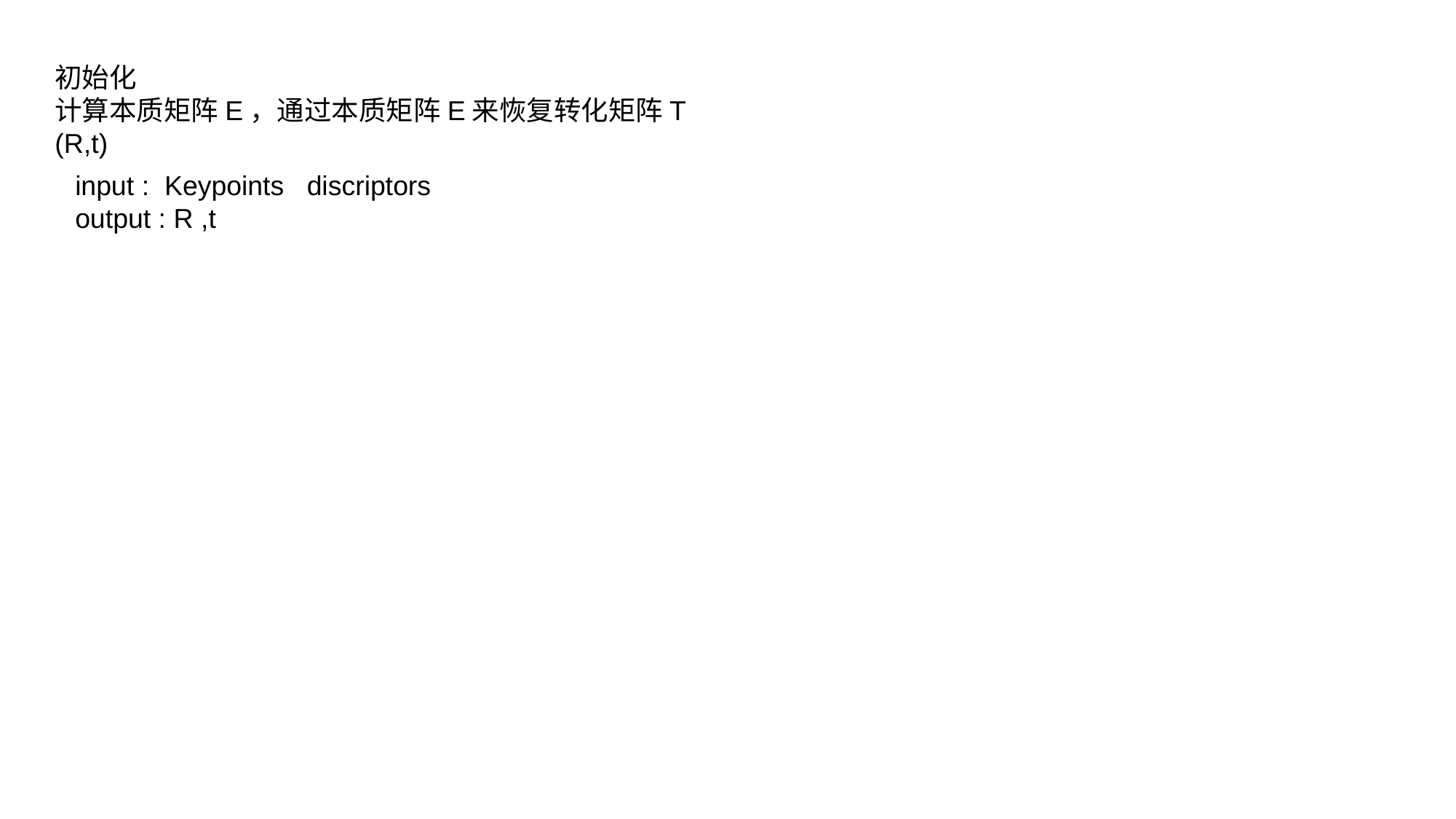

初始化
计算本质矩阵E，通过本质矩阵E来恢复转化矩阵T (R,t)
input :  Keypoints   discriptors
output : R ,t